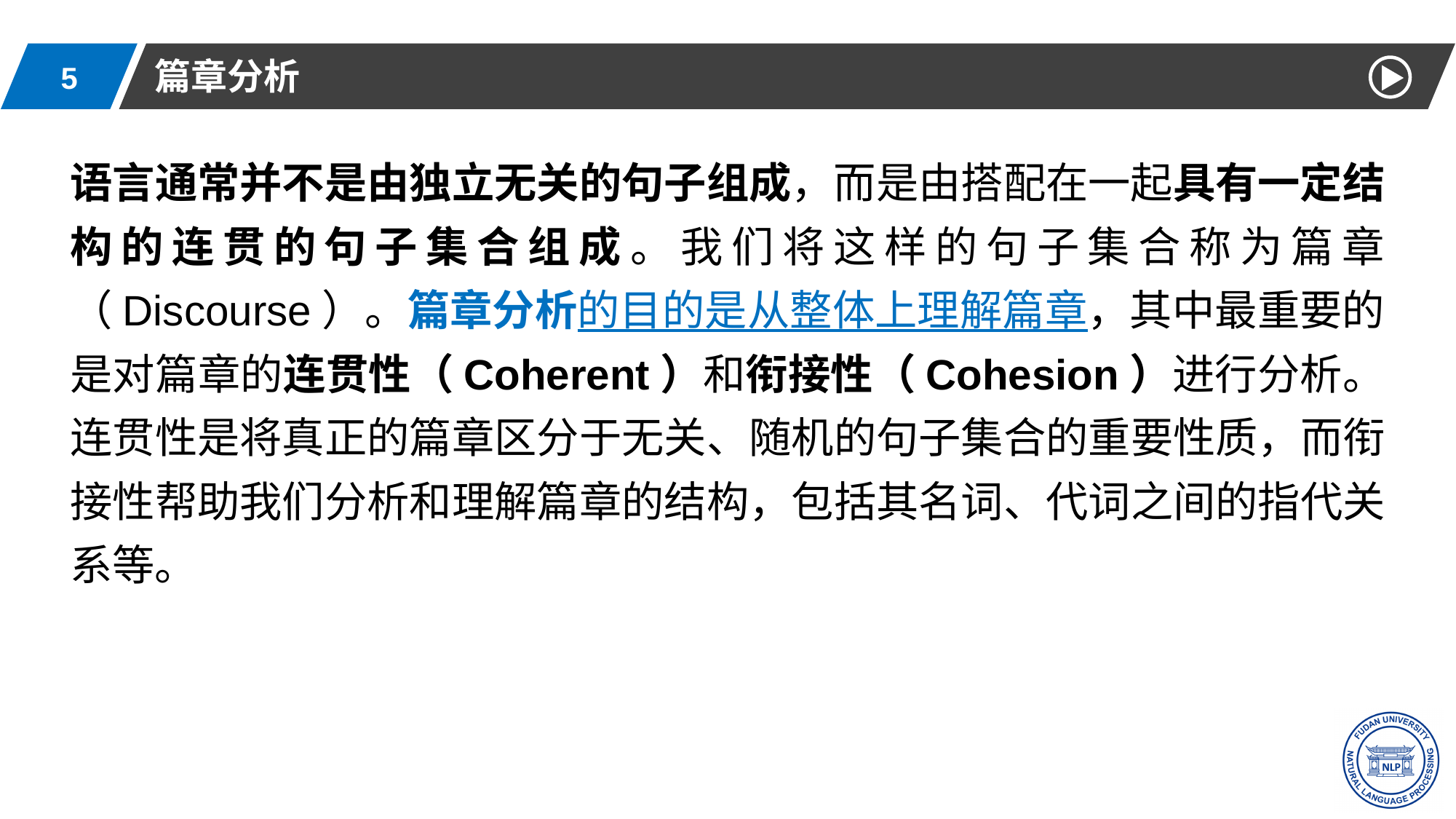

篇章分析
5

语言通常并不是由独立无关的句子组成，而是由搭配在一起具有一定结构的连贯的句子集合组成。我们将这样的句子集合称为篇章（Discourse）。篇章分析的目的是从整体上理解篇章，其中最重要的是对篇章的连贯性（Coherent）和衔接性（Cohesion）进行分析。连贯性是将真正的篇章区分于无关、随机的句子集合的重要性质，而衔接性帮助我们分析和理解篇章的结构，包括其名词、代词之间的指代关系等。
4